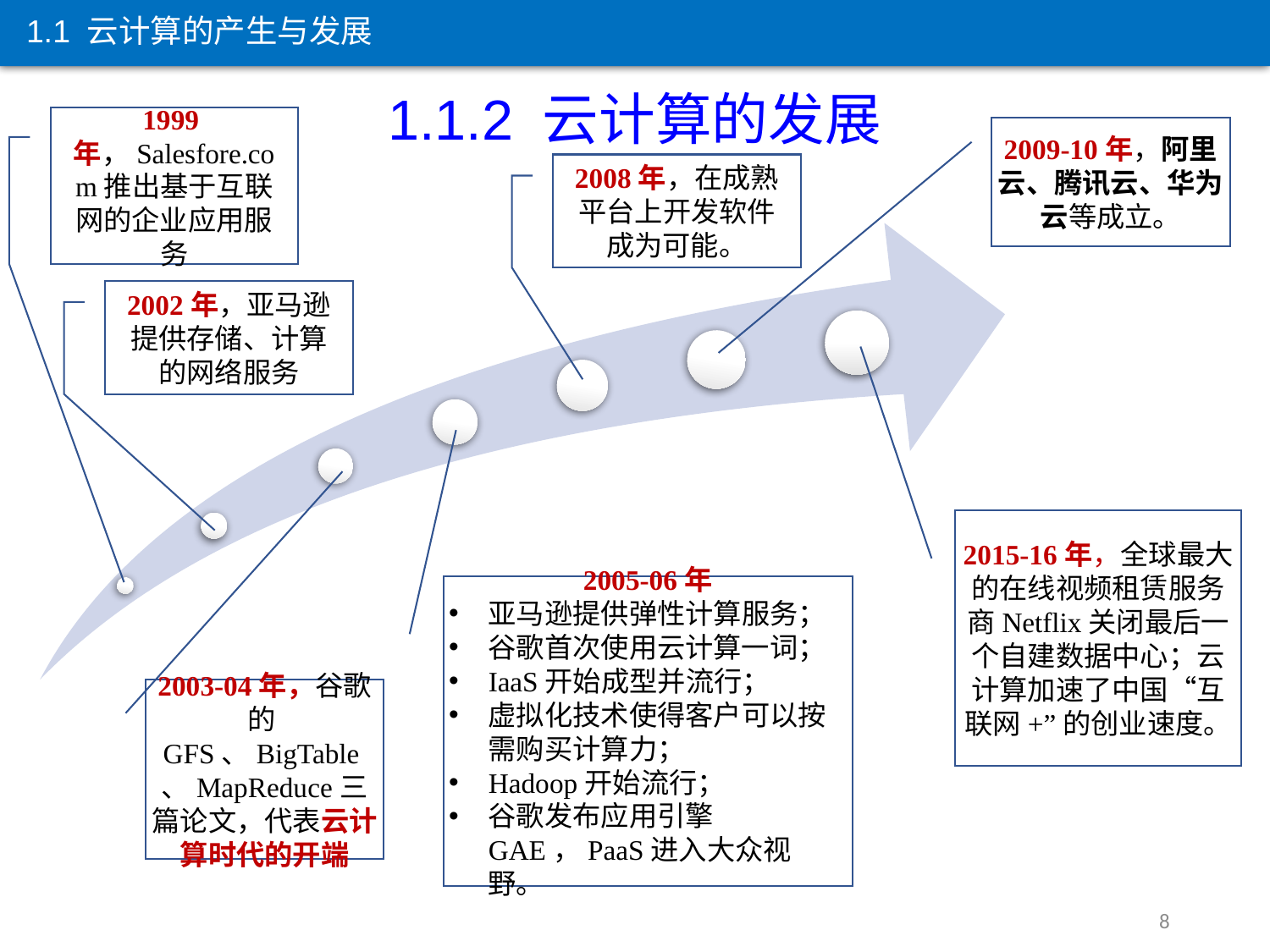

1.1 云计算的产生与发展
1.1.2 云计算的发展
1999年，Salesfore.com推出基于互联网的企业应用服务
2009-10年，阿里云、腾讯云、华为云等成立。
2008年，在成熟平台上开发软件成为可能。

2002年，亚马逊提供存储、计算的网络服务

2015-16年，全球最大的在线视频租赁服务商Netflix关闭最后一个自建数据中心；云计算加速了中国“互联网+”的创业速度。

2005-06年
亚马逊提供弹性计算服务；
谷歌首次使用云计算一词；
IaaS开始成型并流行；
虚拟化技术使得客户可以按需购买计算力；
Hadoop开始流行；
谷歌发布应用引擎GAE，PaaS进入大众视野。

2003-04年，谷歌的GFS、BigTable、MapReduce三篇论文，代表云计算时代的开端
8